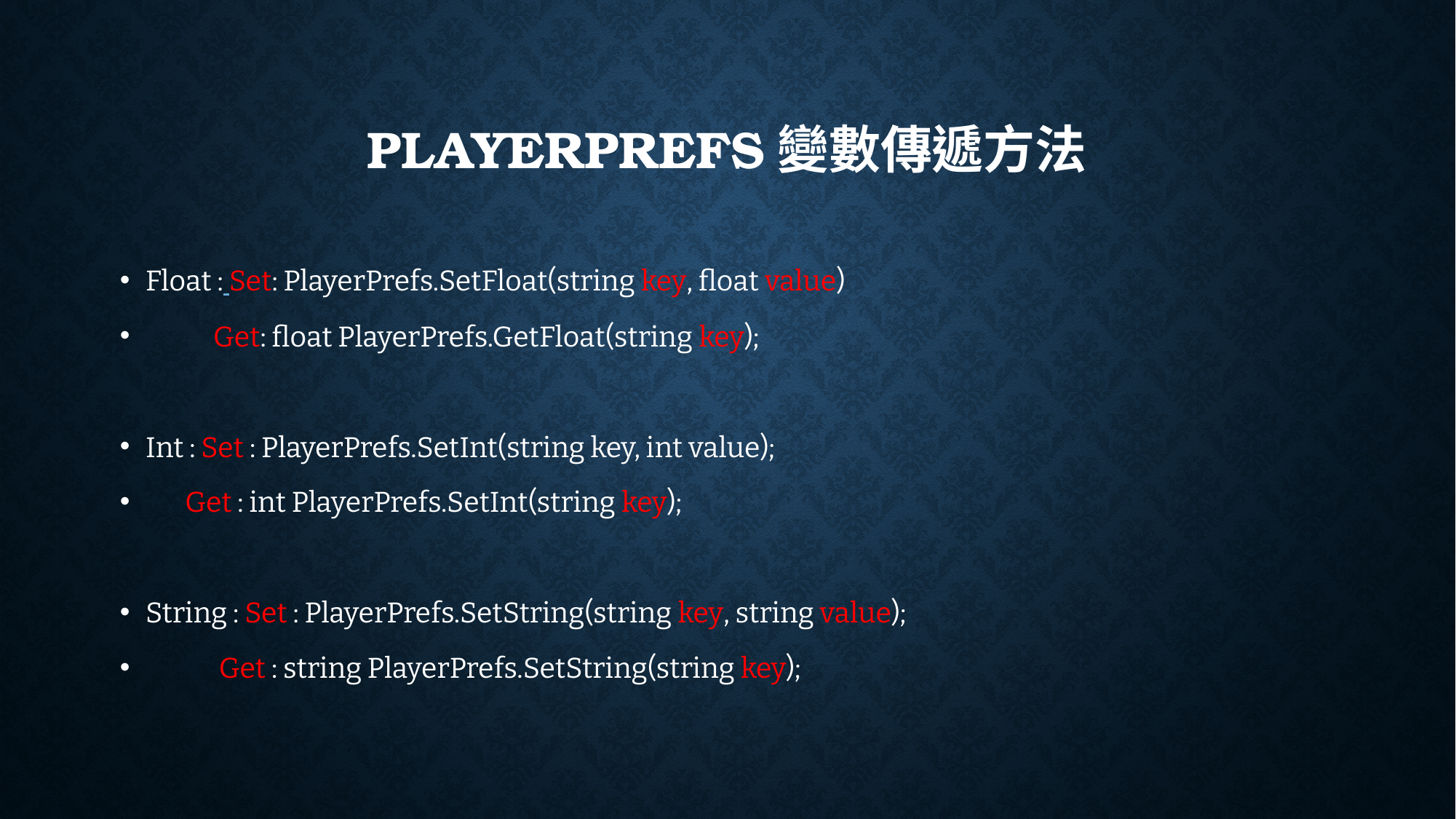

# PlayerPrefs變數傳遞方法
Float : Set: PlayerPrefs.SetFloat(string key, float value)
            Get: float PlayerPrefs.GetFloat(string key);

Int : Set : PlayerPrefs.SetInt(string key, int value);
       Get : int PlayerPrefs.SetInt(string key);

String : Set : PlayerPrefs.SetString(string key, string value);
             Get : string PlayerPrefs.SetString(string key);